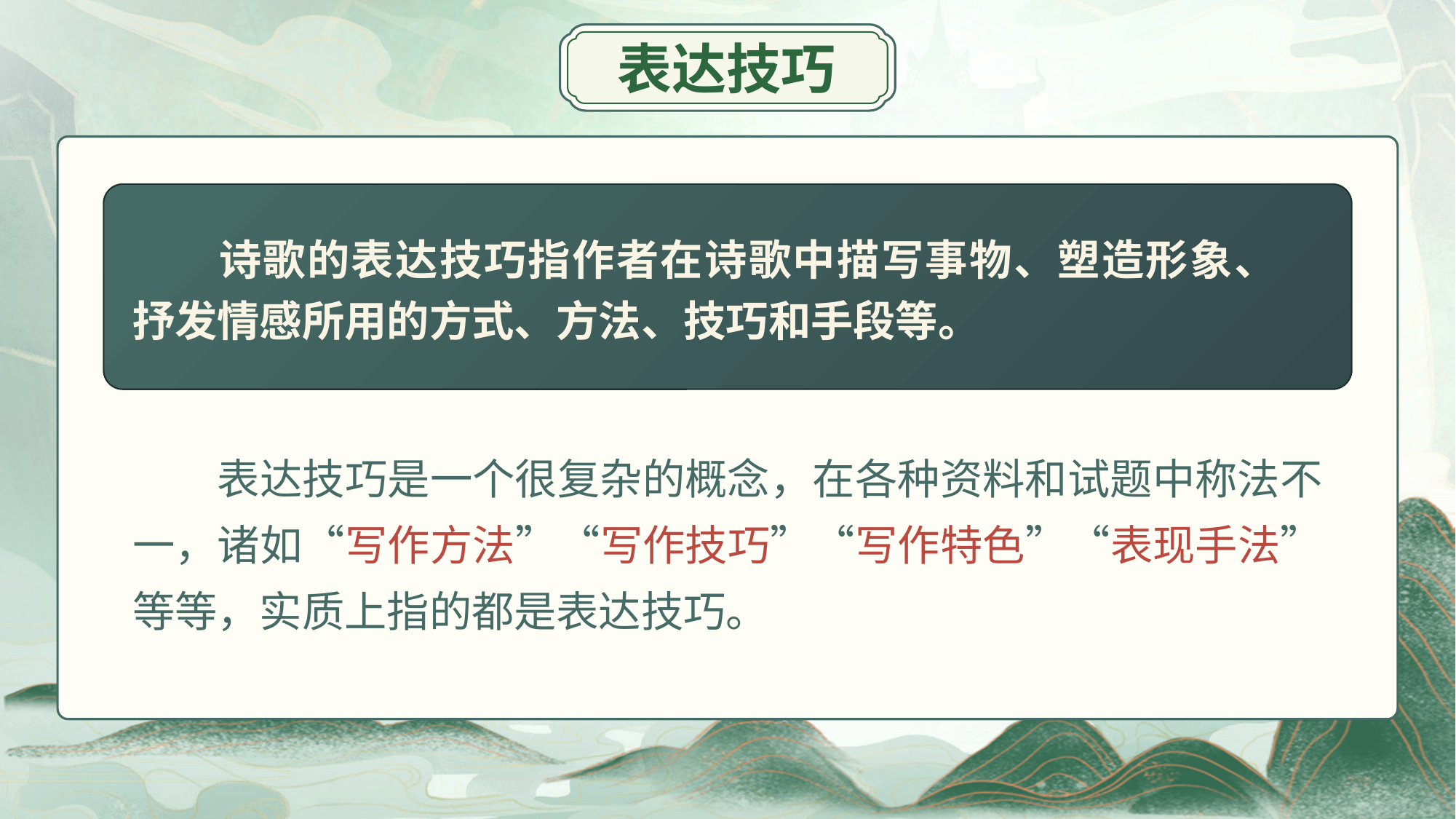

表达技巧

诗歌的表达技巧指作者在诗歌中描写事物、塑造形象、抒发情感所用的方式、方法、技巧和手段等。
表达技巧是一个很复杂的概念，在各种资料和试题中称法不一，诸如“写作方法”“写作技巧”“写作特色”“表现手法”等等，实质上指的都是表达技巧。